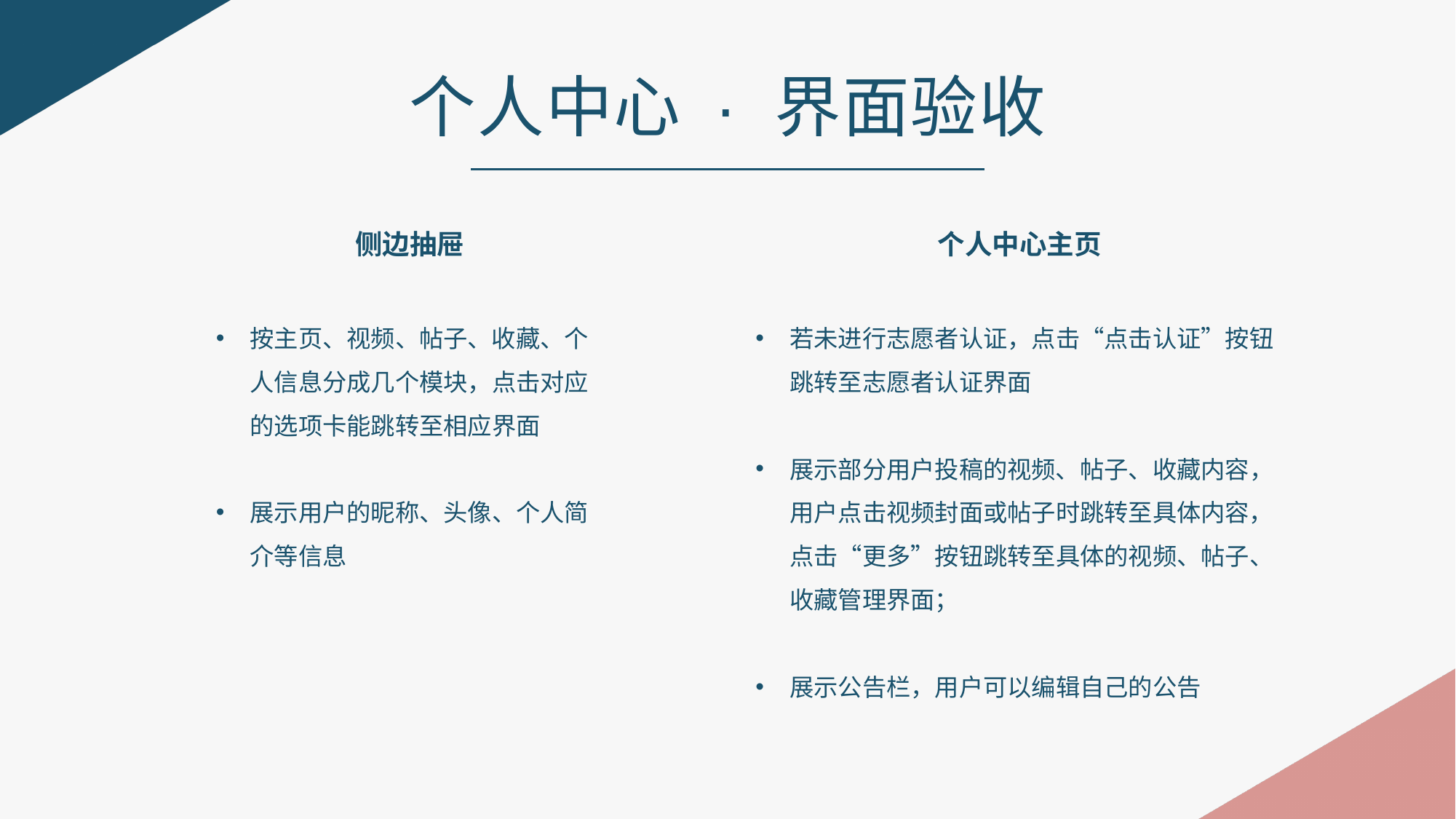

个人中心 · 界面验收
侧边抽屉

按主页、视频、帖子、收藏、个人信息分成几个模块，点击对应的选项卡能跳转至相应界面

展示用户的昵称、头像、个人简介等信息
个人中心主页

若未进行志愿者认证，点击“点击认证”按钮跳转至志愿者认证界面

展示部分用户投稿的视频、帖子、收藏内容，用户点击视频封面或帖子时跳转至具体内容，点击“更多”按钮跳转至具体的视频、帖子、收藏管理界面；

展示公告栏，用户可以编辑自己的公告